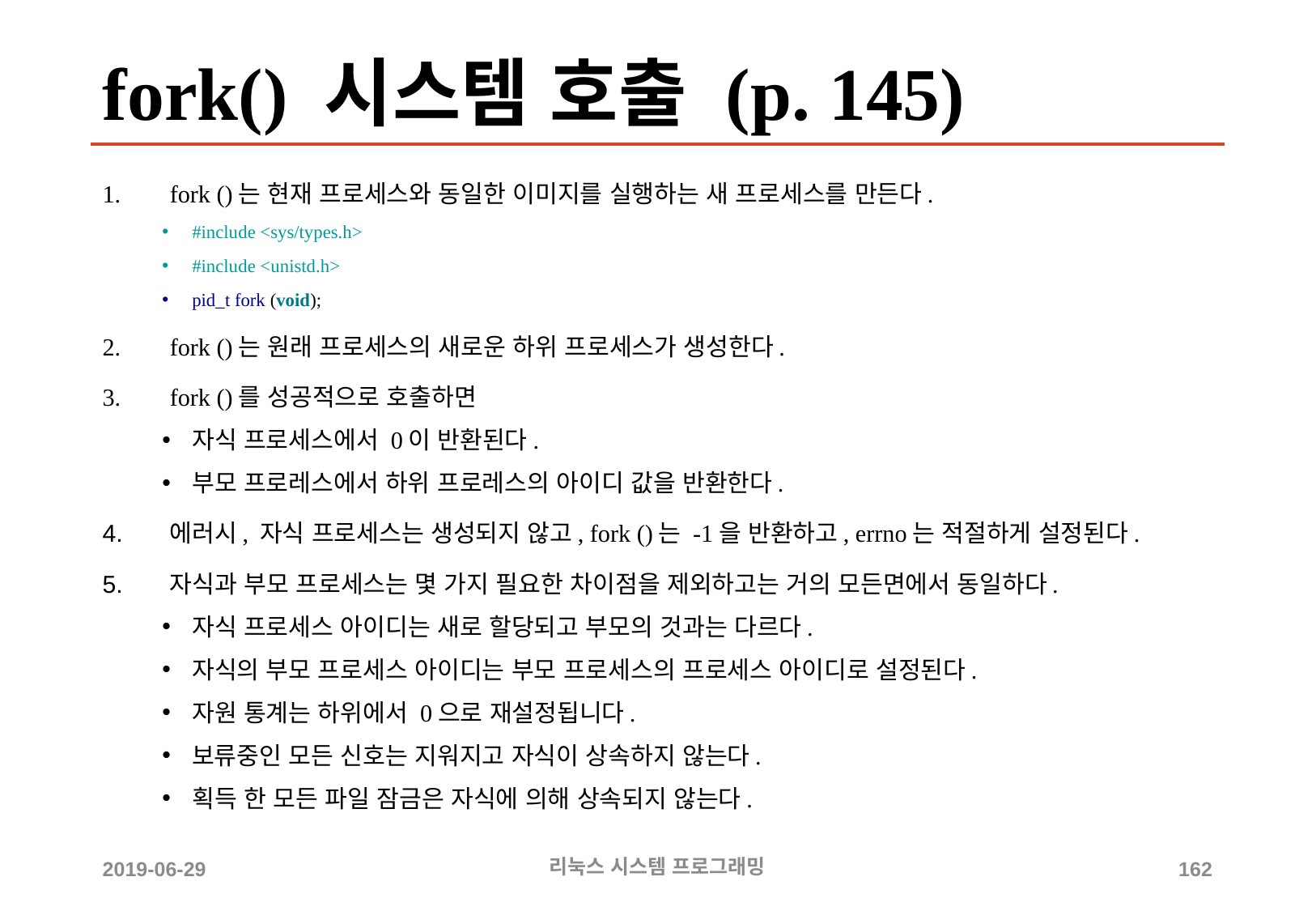

# fork() 시스템 호출 (p. 145)
fork ()는 현재 프로세스와 동일한 이미지를 실행하는 새 프로세스를 만든다.
#include <sys/types.h>
#include <unistd.h>
pid_t fork (void);
fork ()는 원래 프로세스의 새로운 하위 프로세스가 생성한다.
fork ()를 성공적으로 호출하면
자식 프로세스에서 0이 반환된다.
부모 프로레스에서 하위 프로레스의 아이디 값을 반환한다.
에러시, 자식 프로세스는 생성되지 않고, fork ()는 -1을 반환하고, errno는 적절하게 설정된다.
자식과 부모 프로세스는 몇 가지 필요한 차이점을 제외하고는 거의 모든면에서 동일하다.
자식 프로세스 아이디는 새로 할당되고 부모의 것과는 다르다.
자식의 부모 프로세스 아이디는 부모 프로세스의 프로세스 아이디로 설정된다.
자원 통계는 하위에서 0으로 재설정됩니다.
보류중인 모든 신호는 지워지고 자식이 상속하지 않는다.
획득 한 모든 파일 잠금은 자식에 의해 상속되지 않는다.
2019-06-29
리눅스 시스템 프로그래밍
162